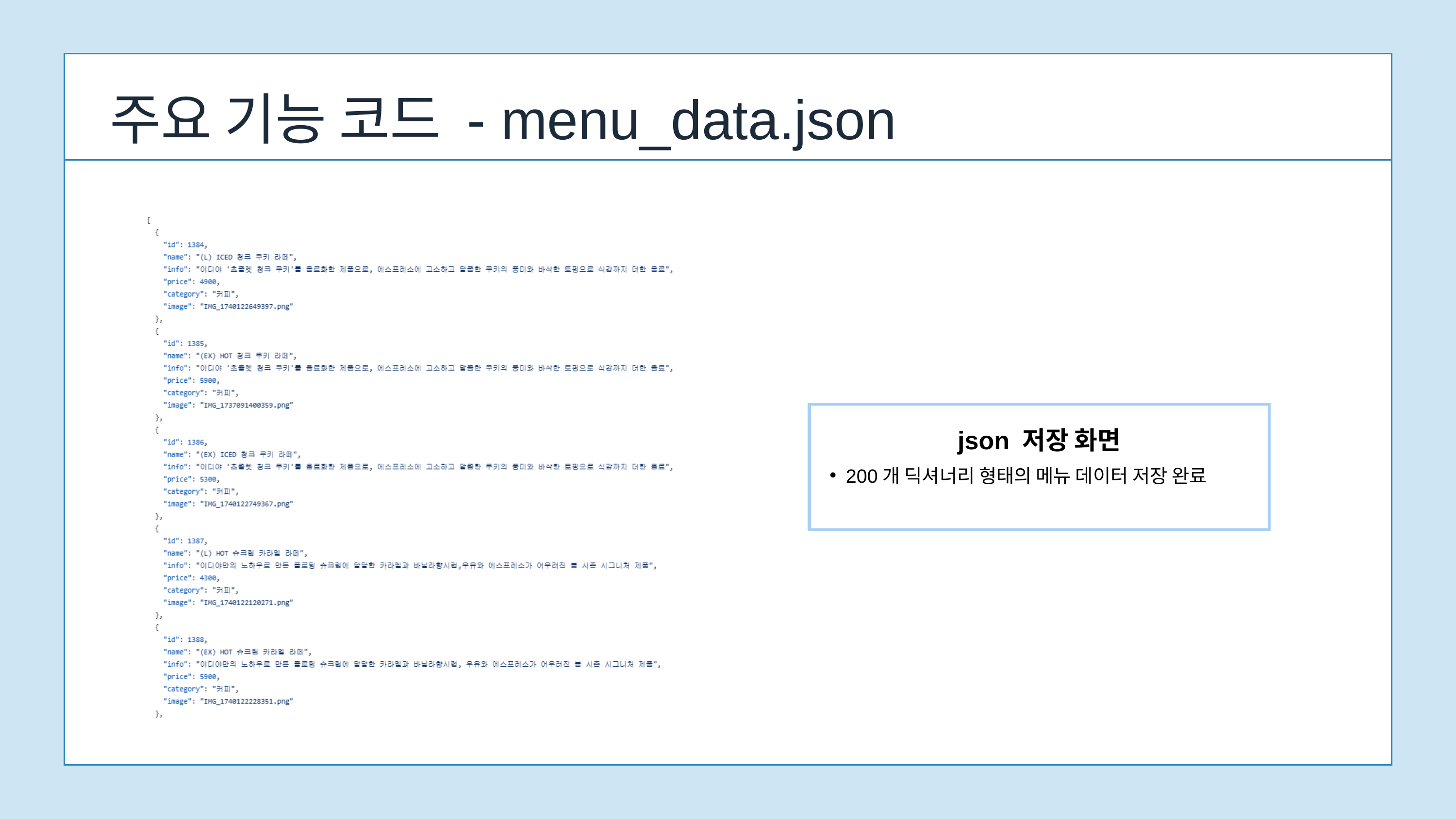

주요 기능 코드 - menu_data.json

json 저장 화면
200개 딕셔너리 형태의 메뉴 데이터 저장 완료